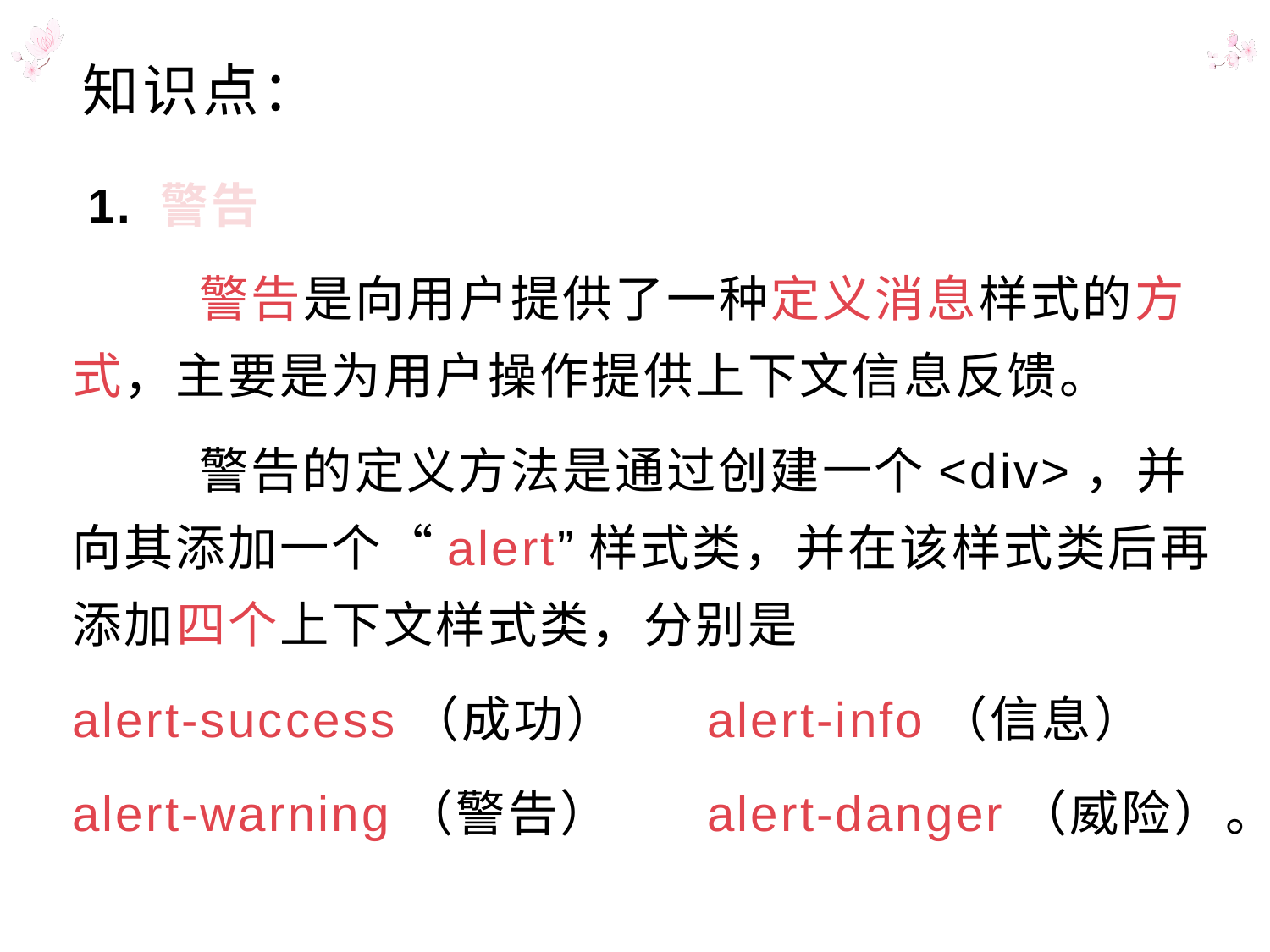

# 知识点：
 1. 警告
 	警告是向用户提供了一种定义消息样式的方式，主要是为用户操作提供上下文信息反馈。
	警告的定义方法是通过创建一个<div>，并向其添加一个“alert”样式类，并在该样式类后再添加四个上下文样式类，分别是
alert-success（成功）	alert-info（信息）
alert-warning（警告）	alert-danger（威险）。